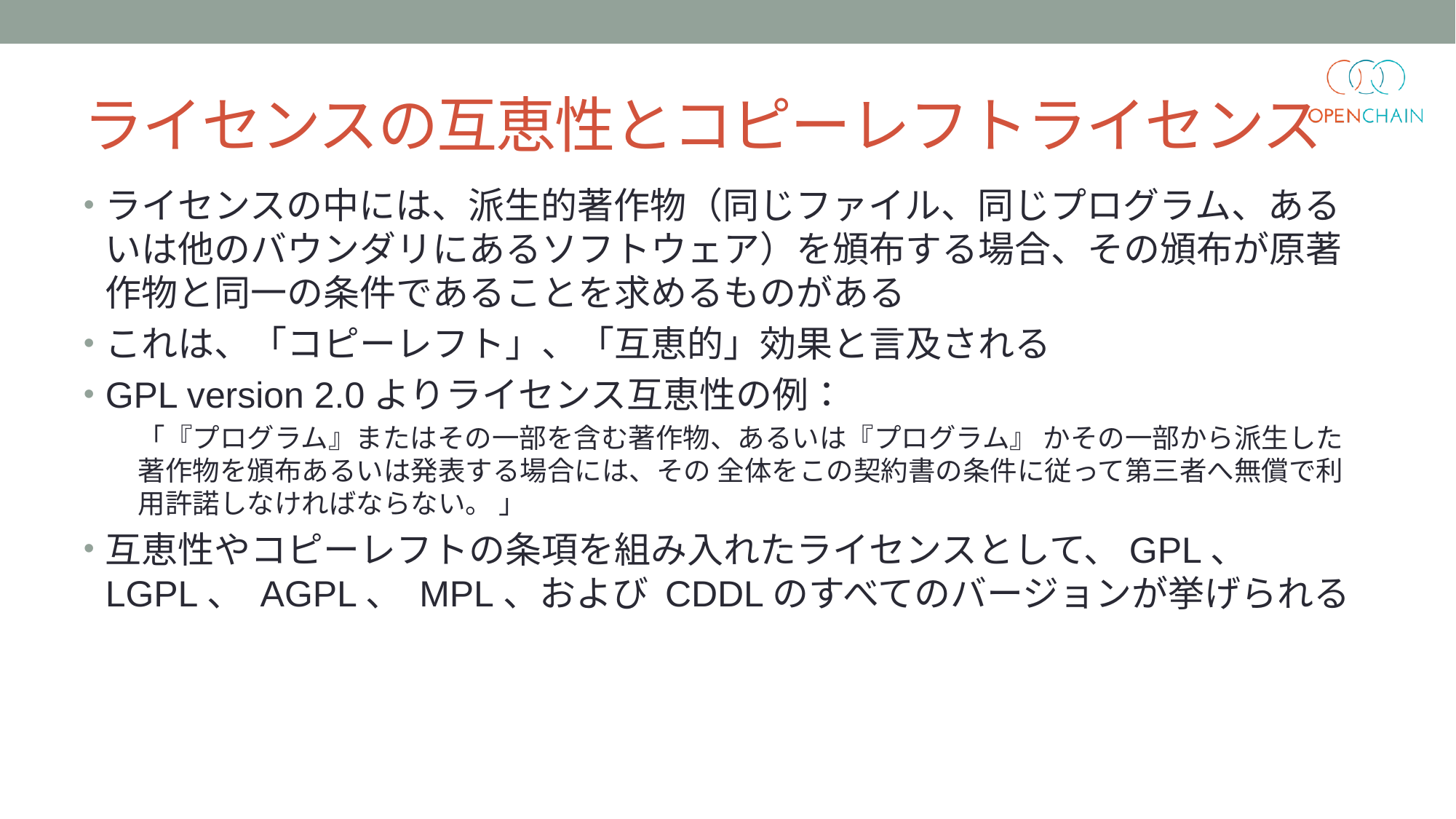

# ライセンスの互恵性とコピーレフトライセンス
ライセンスの中には、派生的著作物（同じファイル、同じプログラム、あるいは他のバウンダリにあるソフトウェア）を頒布する場合、その頒布が原著作物と同一の条件であることを求めるものがある
これは、「コピーレフト」、「互恵的」効果と言及される
GPL version 2.0よりライセンス互恵性の例：
「『プログラム』またはその一部を含む著作物、あるいは『プログラム』 かその一部から派生した著作物を頒布あるいは発表する場合には、その 全体をこの契約書の条件に従って第三者へ無償で利用許諾しなければならない。 」
互恵性やコピーレフトの条項を組み入れたライセンスとして、GPL、 LGPL、 AGPL、 MPL、および CDDLのすべてのバージョンが挙げられる